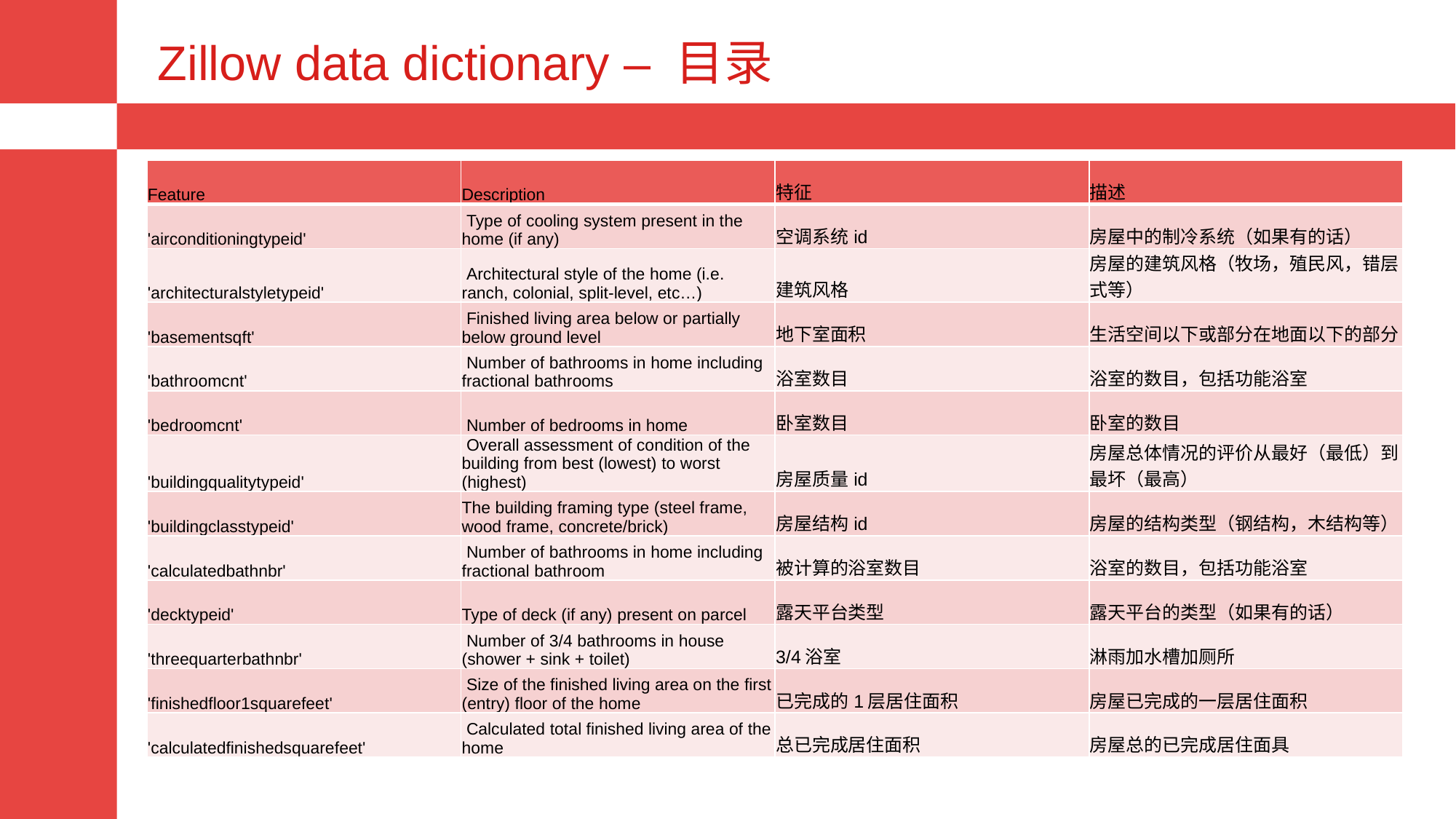

# Zillow data dictionary – 目录
| Feature | Description | 特征 | 描述 |
| --- | --- | --- | --- |
| 'airconditioningtypeid' | Type of cooling system present in the home (if any) | 空调系统id | 房屋中的制冷系统（如果有的话） |
| 'architecturalstyletypeid' | Architectural style of the home (i.e. ranch, colonial, split-level, etc…) | 建筑风格 | 房屋的建筑风格（牧场，殖民风，错层式等） |
| 'basementsqft' | Finished living area below or partially below ground level | 地下室面积 | 生活空间以下或部分在地面以下的部分 |
| 'bathroomcnt' | Number of bathrooms in home including fractional bathrooms | 浴室数目 | 浴室的数目，包括功能浴室 |
| 'bedroomcnt' | Number of bedrooms in home | 卧室数目 | 卧室的数目 |
| 'buildingqualitytypeid' | Overall assessment of condition of the building from best (lowest) to worst (highest) | 房屋质量id | 房屋总体情况的评价从最好（最低）到最坏（最高） |
| 'buildingclasstypeid' | The building framing type (steel frame, wood frame, concrete/brick) | 房屋结构id | 房屋的结构类型（钢结构，木结构等） |
| 'calculatedbathnbr' | Number of bathrooms in home including fractional bathroom | 被计算的浴室数目 | 浴室的数目，包括功能浴室 |
| 'decktypeid' | Type of deck (if any) present on parcel | 露天平台类型 | 露天平台的类型（如果有的话） |
| 'threequarterbathnbr' | Number of 3/4 bathrooms in house (shower + sink + toilet) | 3/4浴室 | 淋雨加水槽加厕所 |
| 'finishedfloor1squarefeet' | Size of the finished living area on the first (entry) floor of the home | 已完成的1层居住面积 | 房屋已完成的一层居住面积 |
| 'calculatedfinishedsquarefeet' | Calculated total finished living area of the home | 总已完成居住面积 | 房屋总的已完成居住面具 |